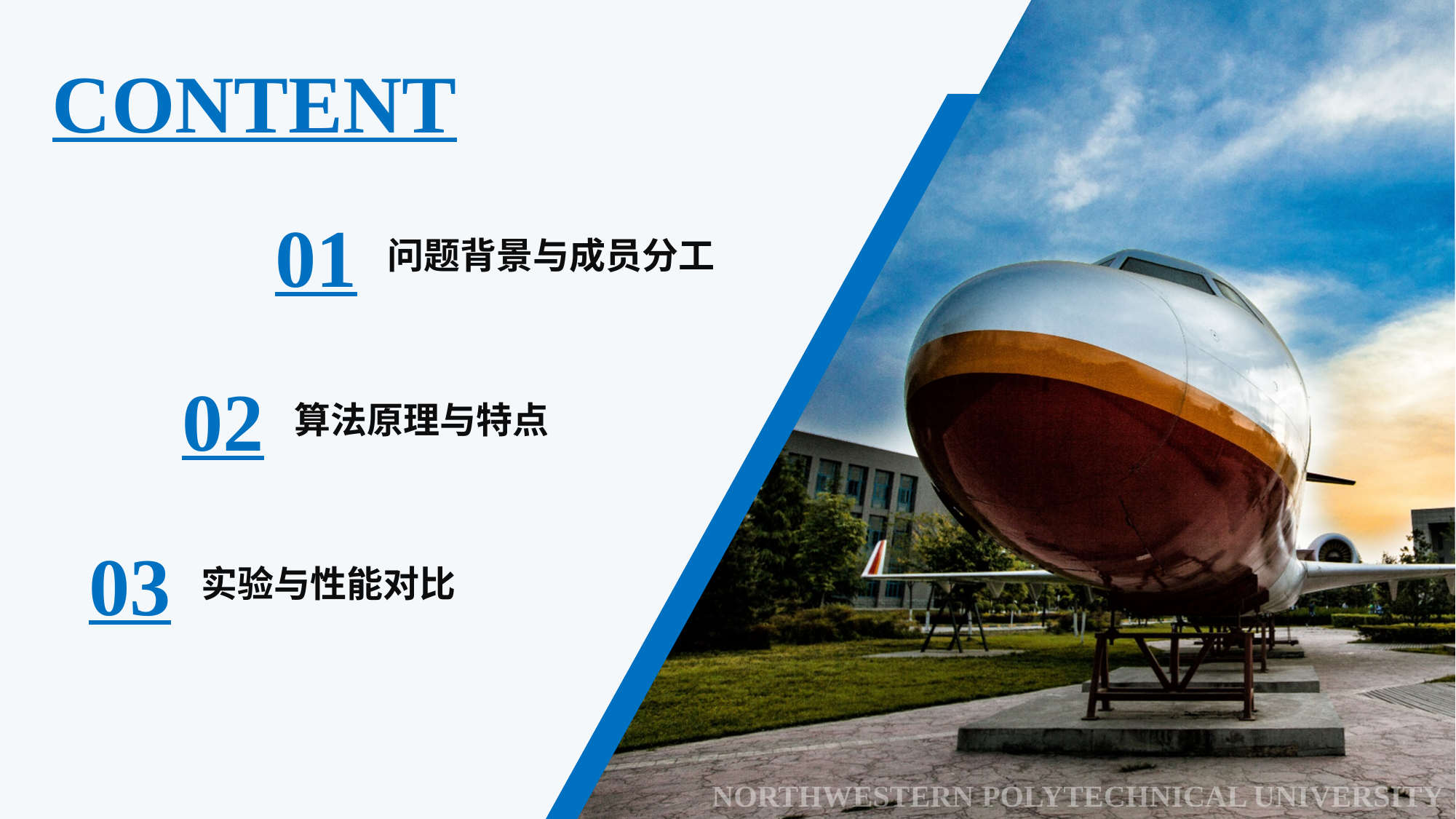

CONTENT

01
问题背景与成员分工
02
算法原理与特点
03
实验与性能对比
NORTHWESTERN POLYTECHNICAL UNIVERSITY